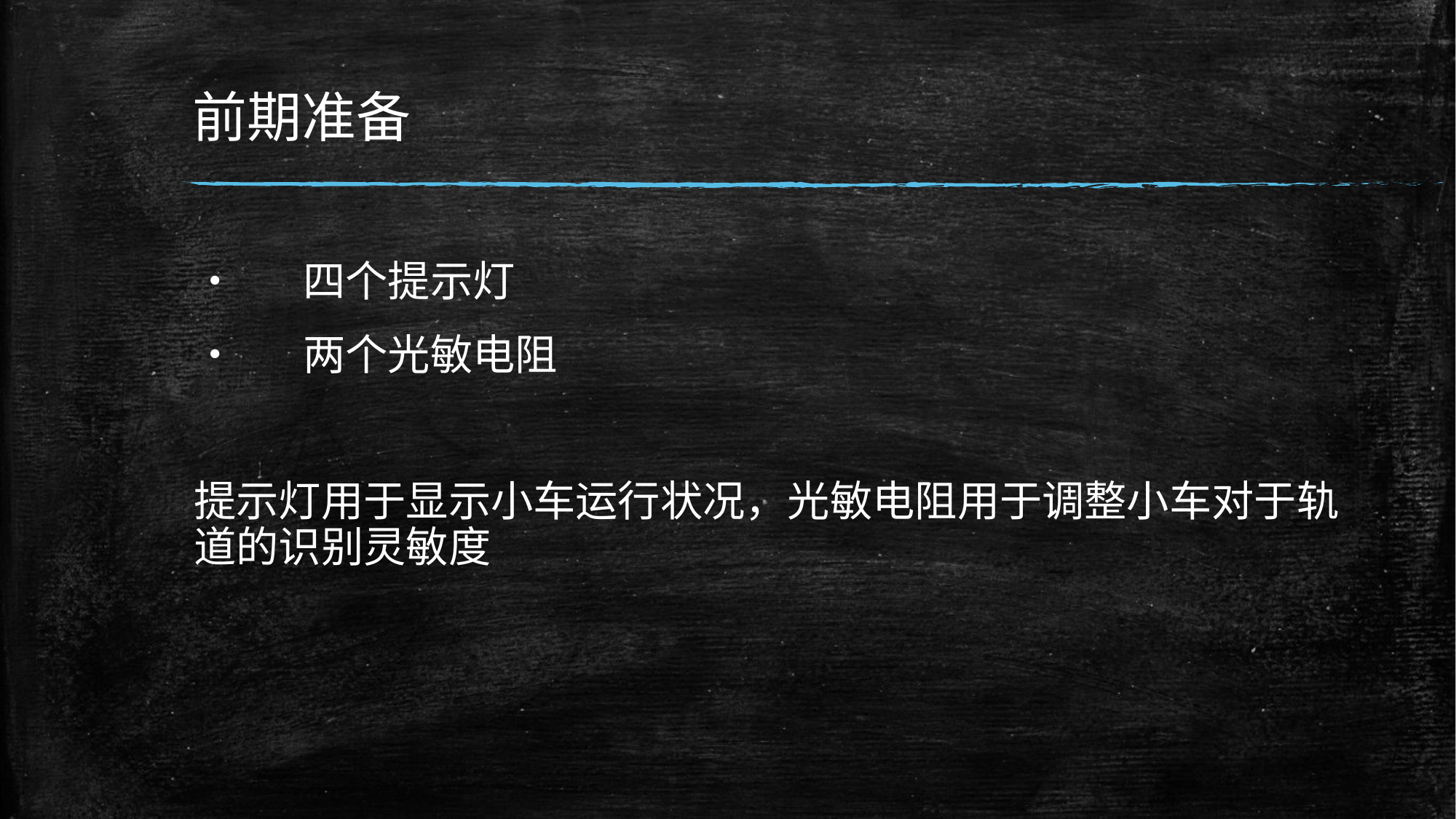

# 前期准备
•	四个提示灯
•	两个光敏电阻

提示灯用于显示小车运行状况，光敏电阻用于调整小车对于轨道的识别灵敏度